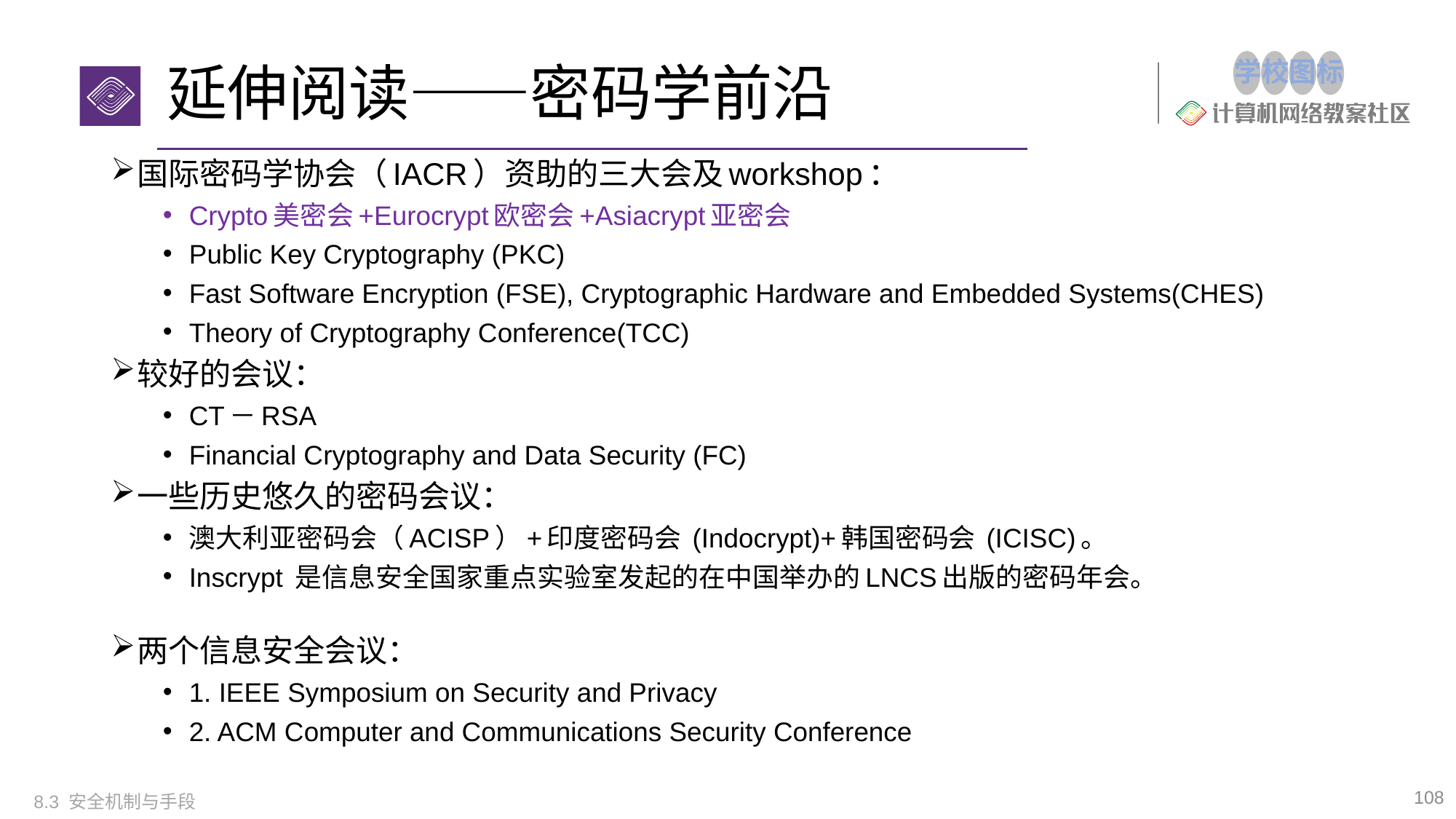

# 延伸阅读——密码学前沿
国际密码学协会（IACR）资助的三大会及workshop：
Crypto美密会+Eurocrypt欧密会+Asiacrypt亚密会
Public Key Cryptography (PKC)
Fast Software Encryption (FSE), Cryptographic Hardware and Embedded Systems(CHES)
Theory of Cryptography Conference(TCC)
较好的会议：
CT－RSA
Financial Cryptography and Data Security (FC)
一些历史悠久的密码会议：
澳大利亚密码会（ACISP）+印度密码会 (Indocrypt)+韩国密码会 (ICISC)。
Inscrypt 是信息安全国家重点实验室发起的在中国举办的LNCS出版的密码年会。
两个信息安全会议：
1. IEEE Symposium on Security and Privacy
2. ACM Computer and Communications Security Conference
108
8.3 安全机制与手段